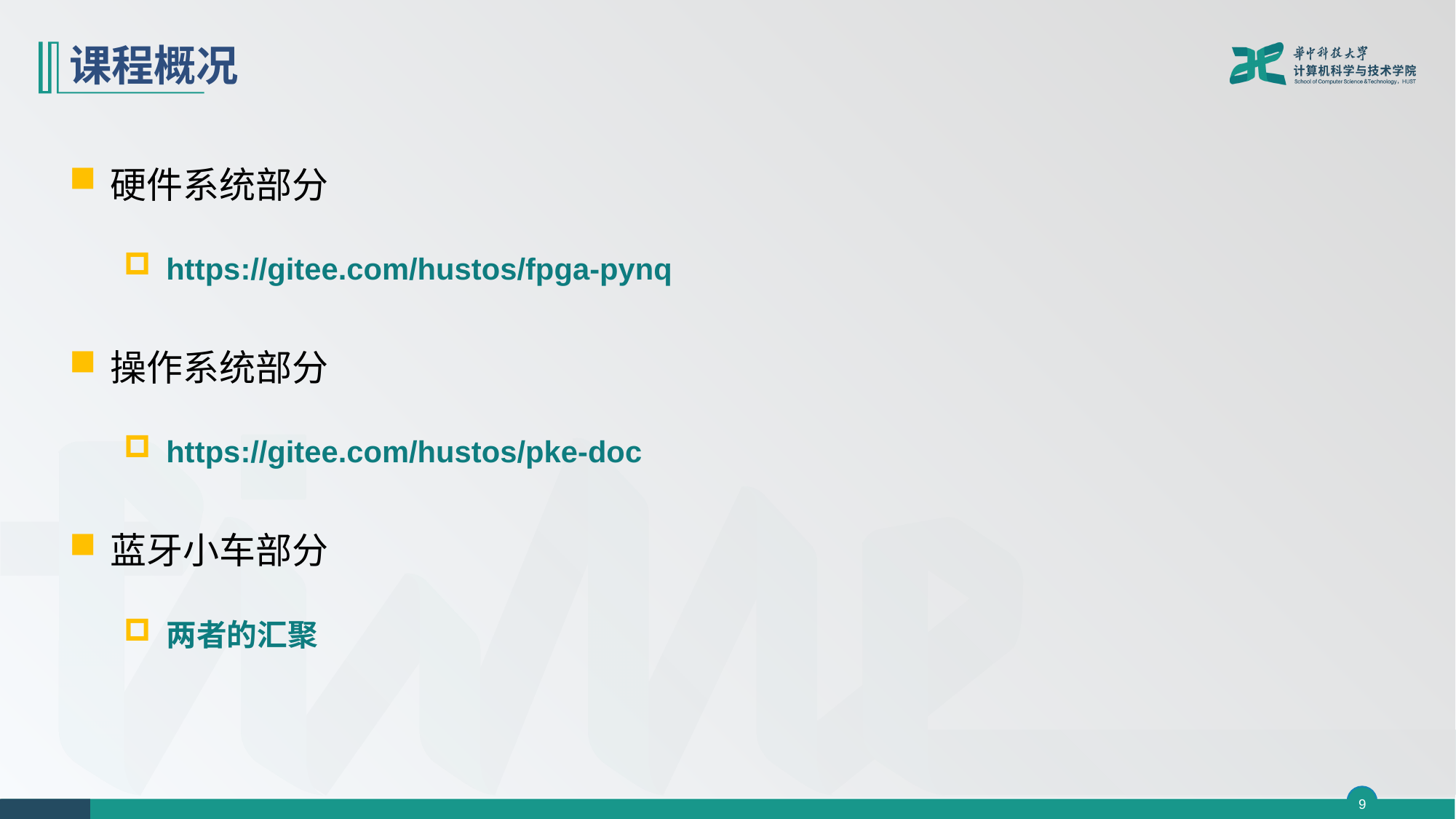

# 课程概况
硬件系统部分
https://gitee.com/hustos/fpga-pynq
操作系统部分
https://gitee.com/hustos/pke-doc
蓝牙小车部分
两者的汇聚